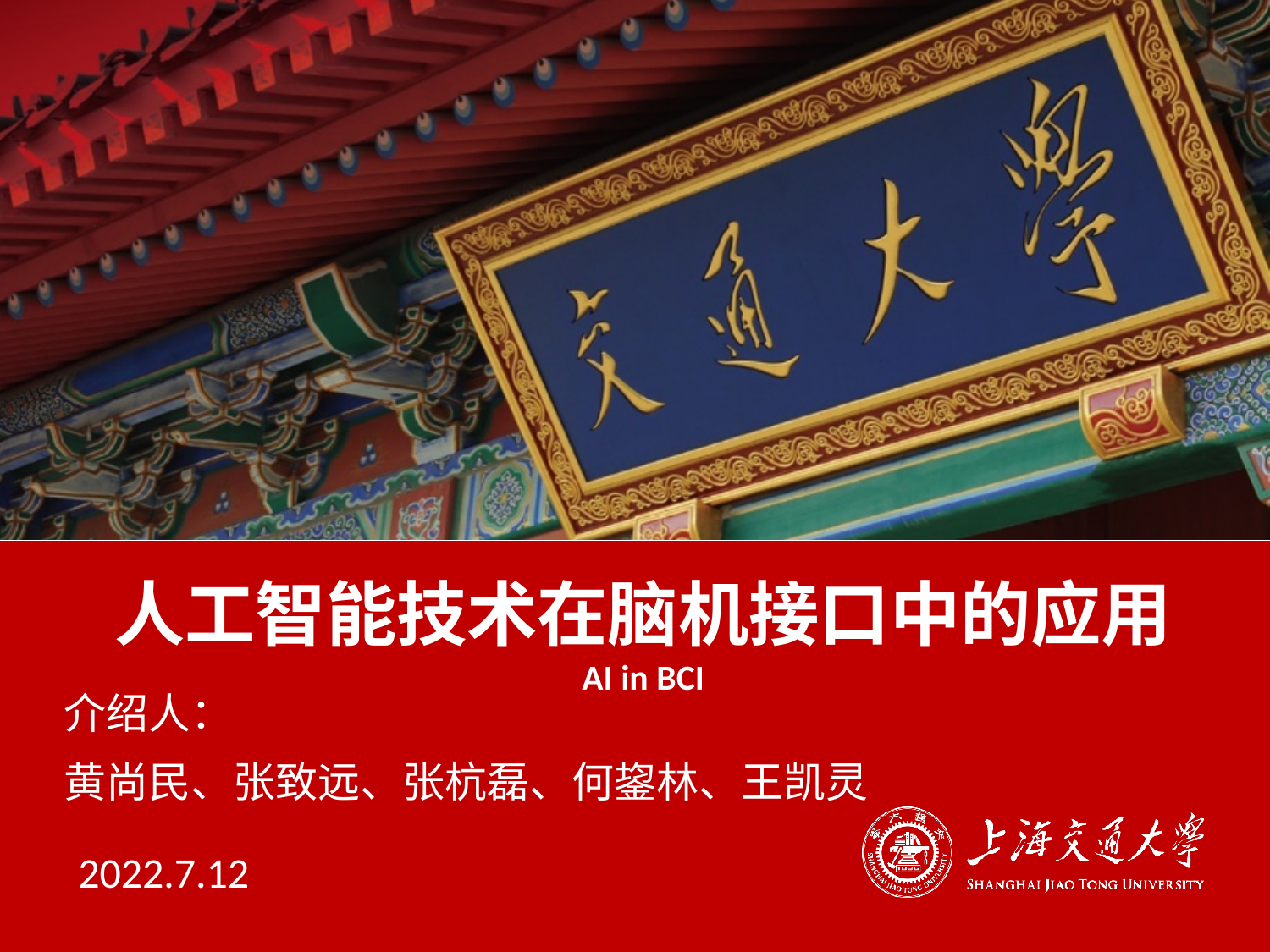

# 人工智能技术在脑机接口中的应用 AI in BCI
介绍人：
黄尚民、张致远、张杭磊、何鋆林、王凯灵

2022.7.12